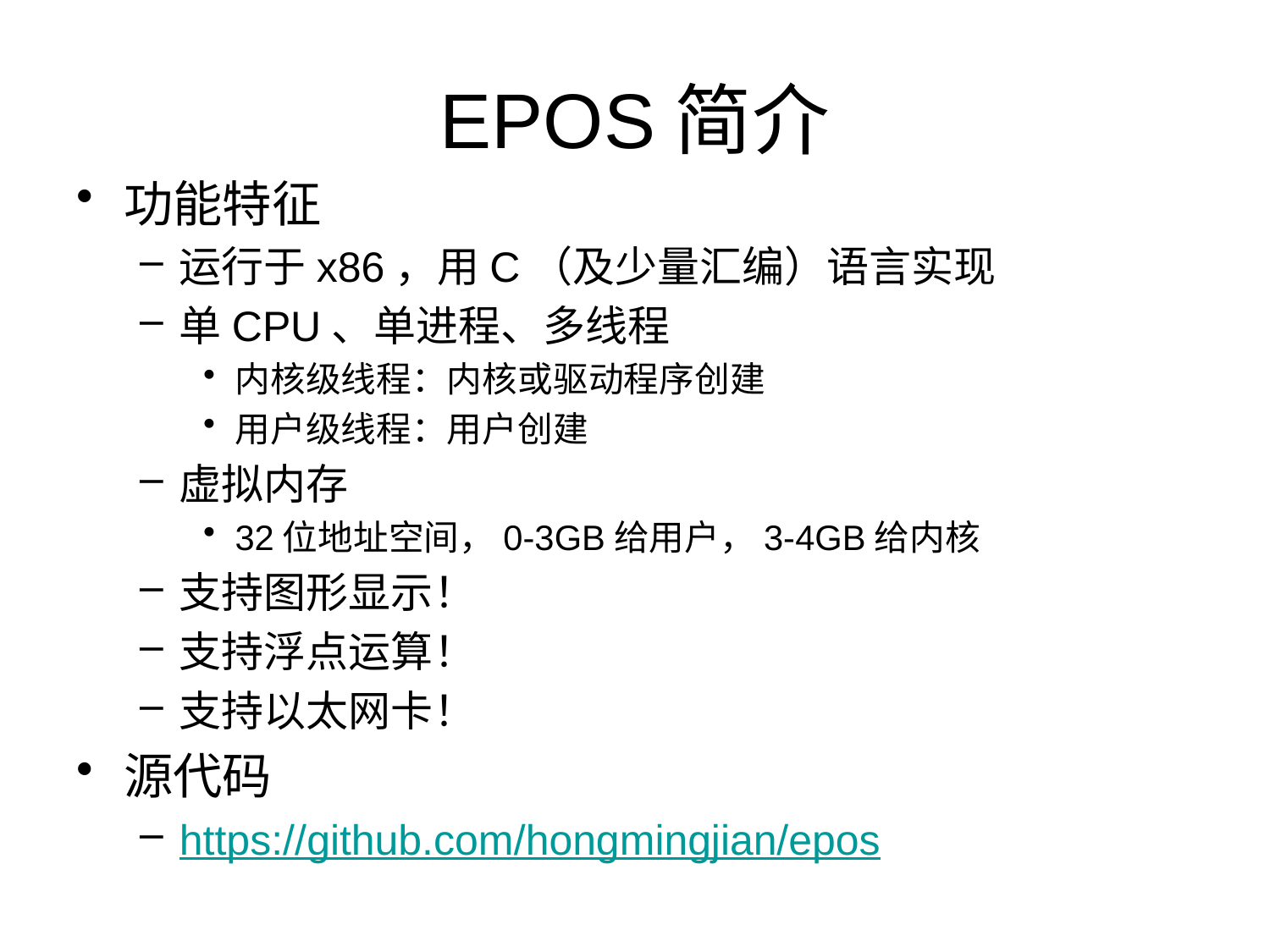

# EPOS简介
功能特征
运行于x86，用C（及少量汇编）语言实现
单CPU、单进程、多线程
内核级线程：内核或驱动程序创建
用户级线程：用户创建
虚拟内存
32位地址空间，0-3GB给用户，3-4GB给内核
支持图形显示！
支持浮点运算！
支持以太网卡！
源代码
https://github.com/hongmingjian/epos